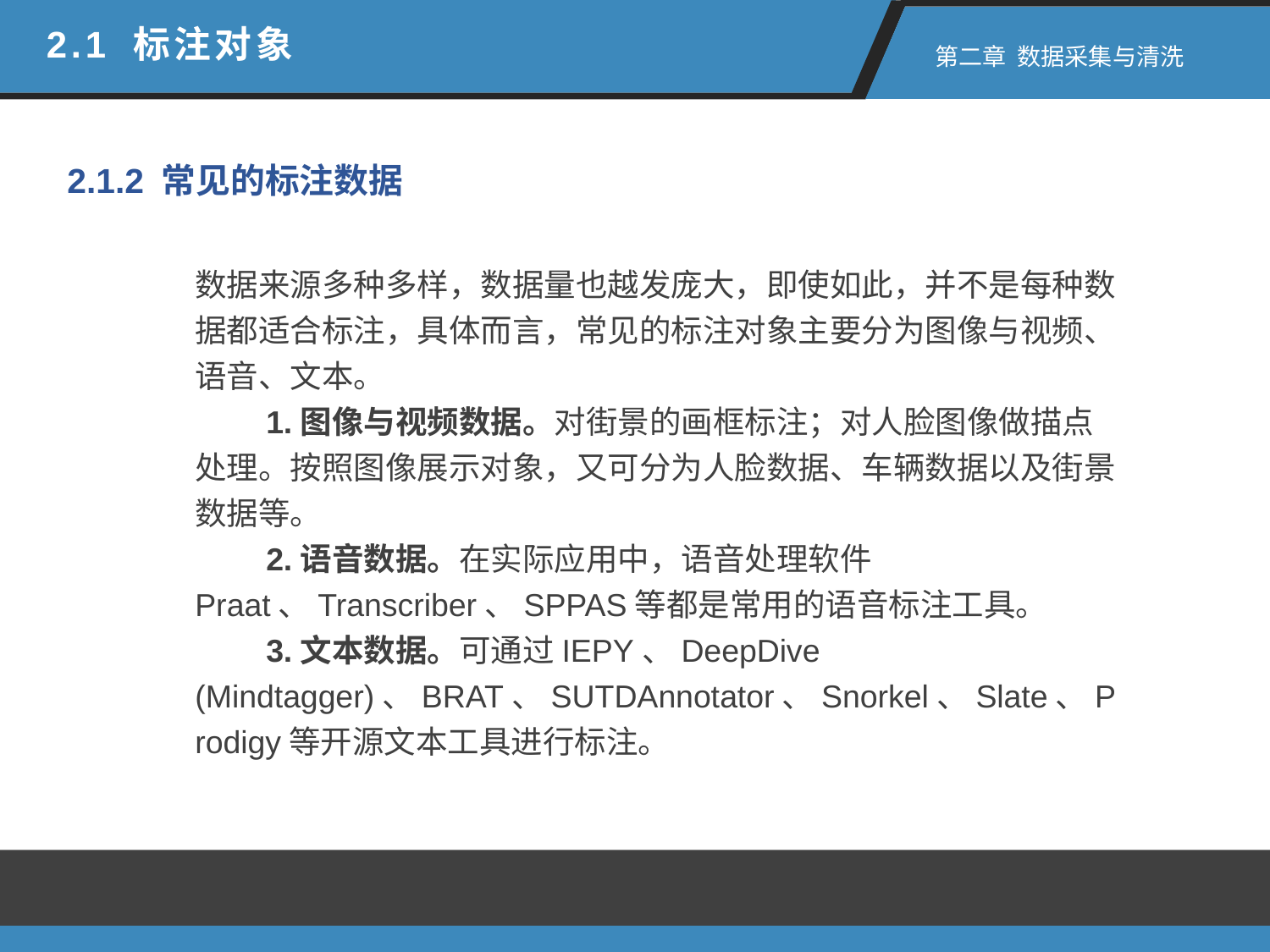

2.1 标注对象
  第二章  数据采集与清洗
2.1.2 常见的标注数据
数据来源多种多样，数据量也越发庞大，即使如此，并不是每种数据都适合标注，具体而言，常见的标注对象主要分为图像与视频、语音、文本。
        1.图像与视频数据。对街景的画框标注；对人脸图像做描点处理。按照图像展示对象，又可分为人脸数据、车辆数据以及街景数据等。
        2.语音数据。在实际应用中，语音处理软件Praat、Transcriber、SPPAS等都是常用的语音标注工具。
        3.文本数据。可通过IEPY、DeepDive (Mindtagger)、BRAT、SUTDAnnotator、Snorkel、Slate、Prodigy等开源文本工具进行标注。